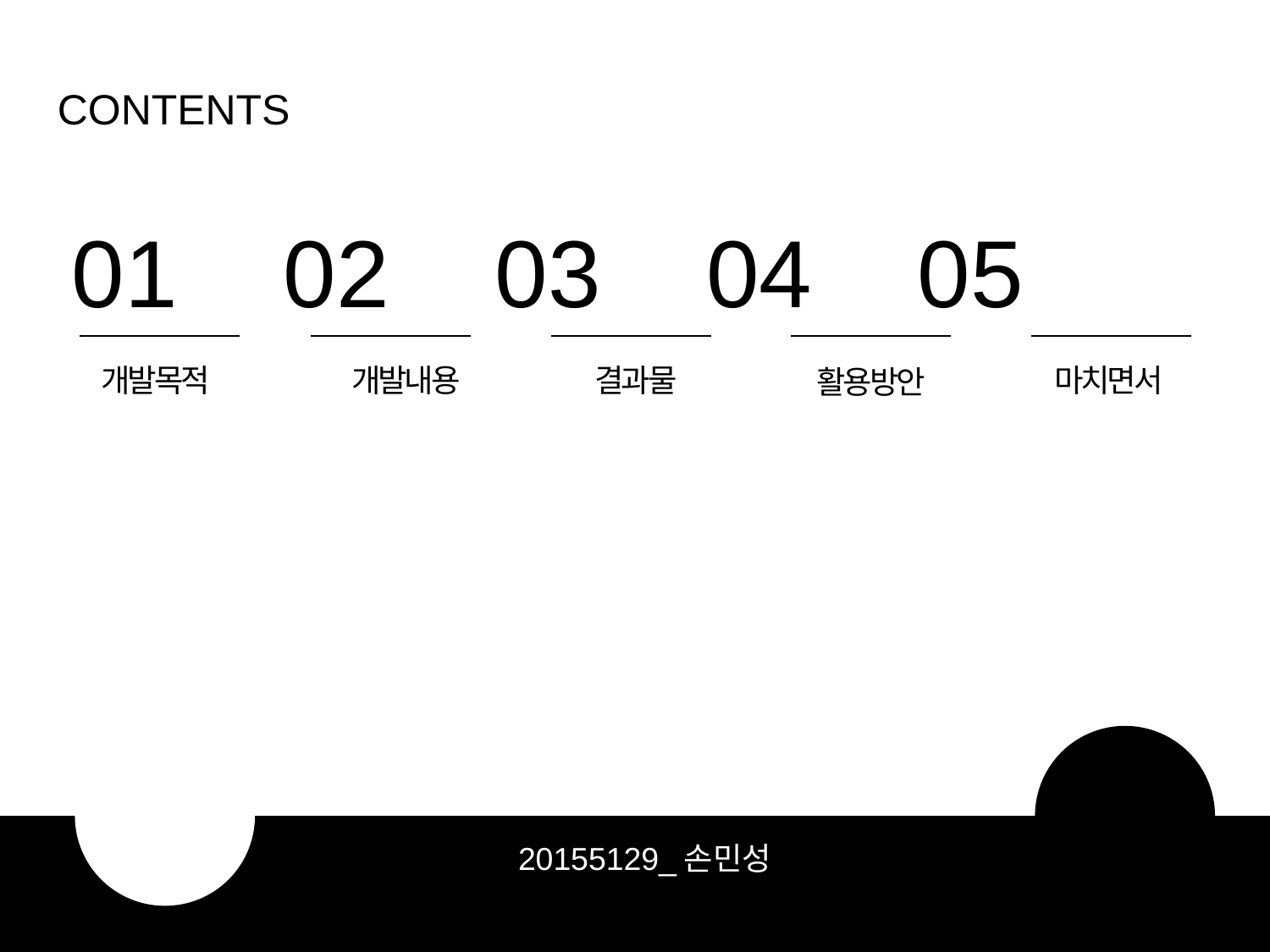

CONTENTS
01    02    03    04    05
개발목적
개발내용
결과물
마치면서
활용방안

20155129_손민성